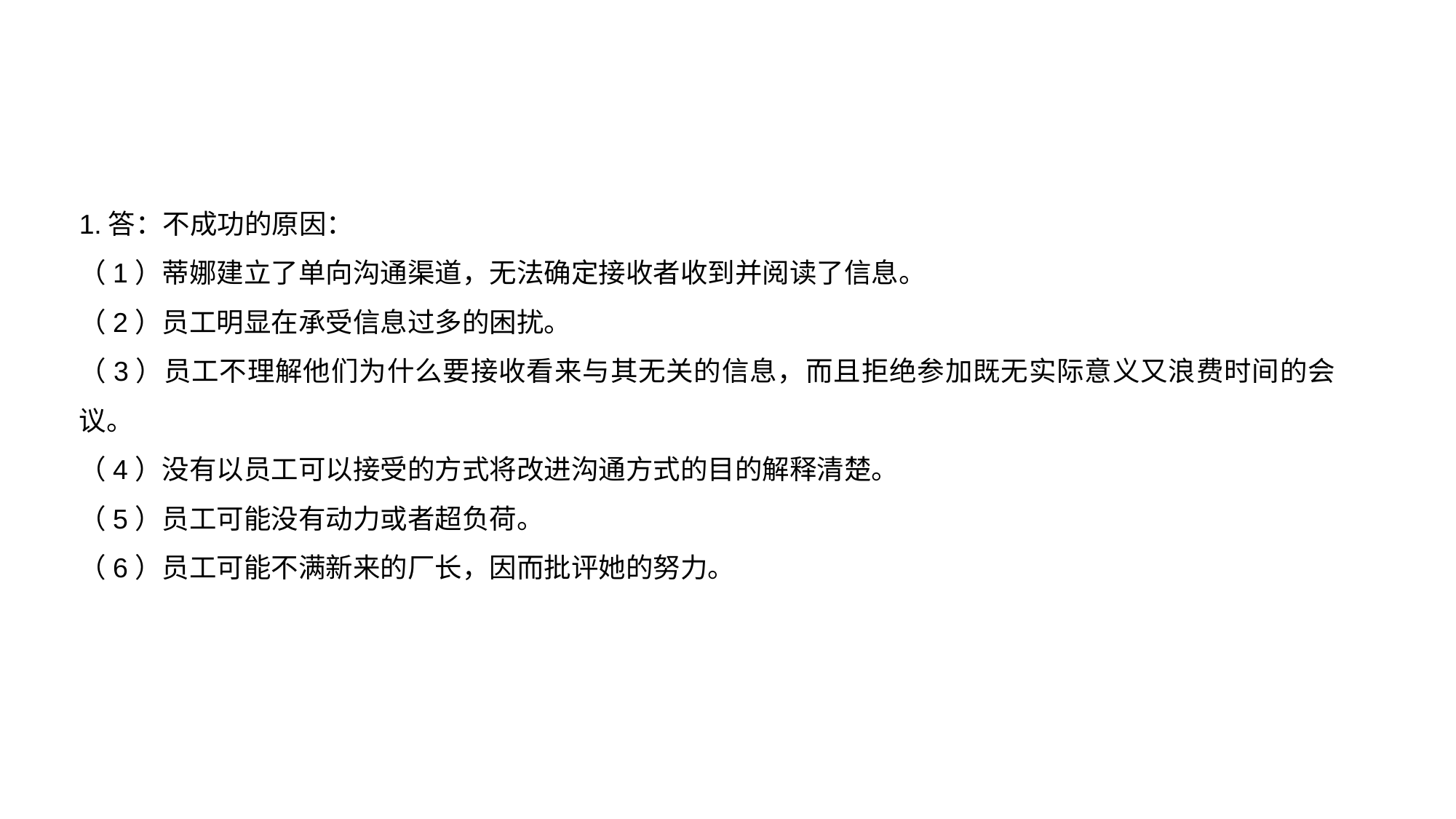

1.答：不成功的原因：
（1）蒂娜建立了单向沟通渠道，无法确定接收者收到并阅读了信息。
（2）员工明显在承受信息过多的困扰。
（3）员工不理解他们为什么要接收看来与其无关的信息，而且拒绝参加既无实际意义又浪费时间的会议。
（4）没有以员工可以接受的方式将改进沟通方式的目的解释清楚。
（5）员工可能没有动力或者超负荷。
（6）员工可能不满新来的厂长，因而批评她的努力。